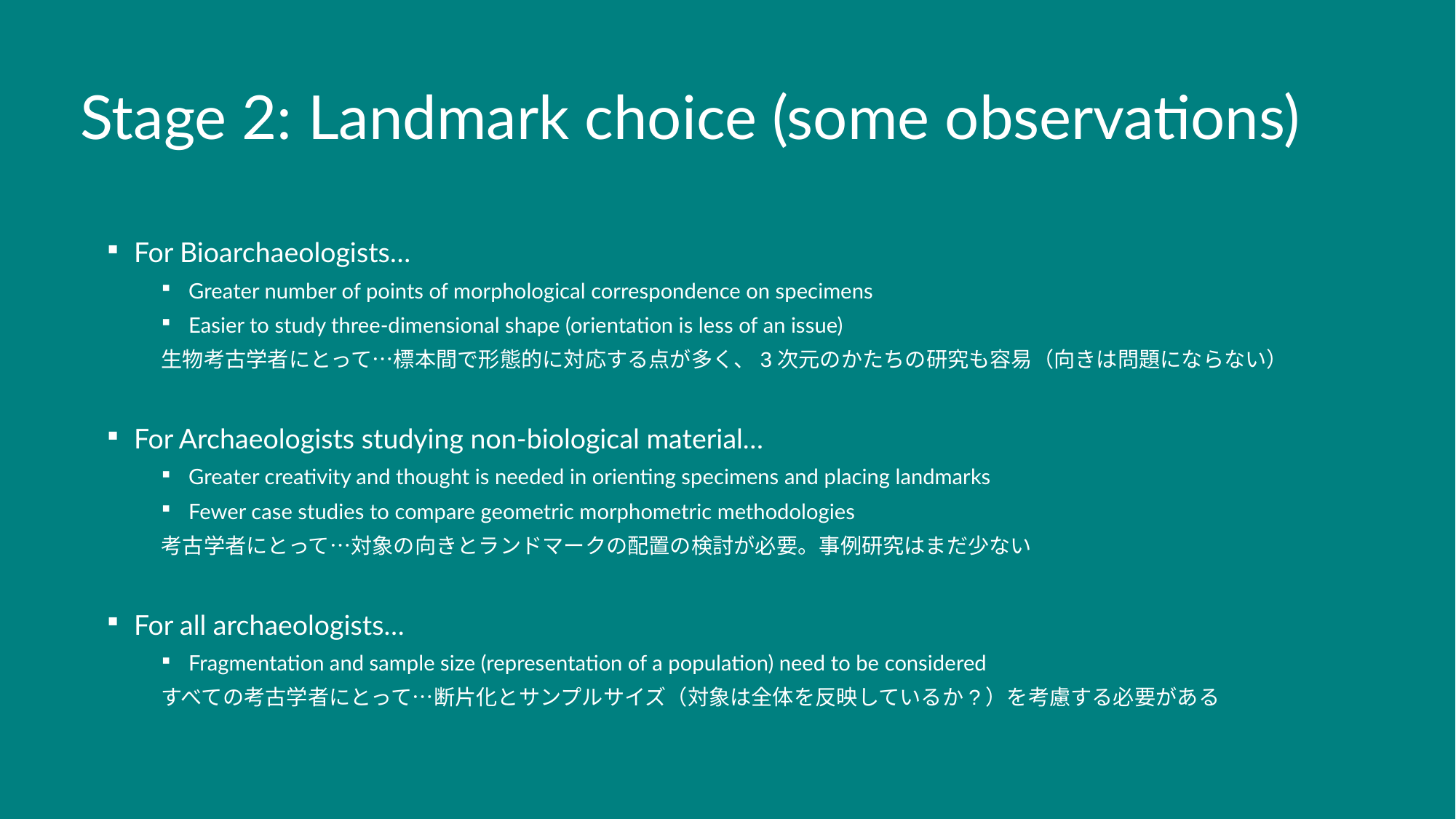

Stage 2: Landmark choice (some observations)
For Bioarchaeologists…
Greater number of points of morphological correspondence on specimens
Easier to study three-dimensional shape (orientation is less of an issue)
生物考古学者にとって…標本間で形態的に対応する点が多く、3次元のかたちの研究も容易（向きは問題にならない）

For Archaeologists studying non-biological material…
Greater creativity and thought is needed in orienting specimens and placing landmarks
Fewer case studies to compare geometric morphometric methodologies
考古学者にとって…対象の向きとランドマークの配置の検討が必要。事例研究はまだ少ない

For all archaeologists…
Fragmentation and sample size (representation of a population) need to be considered
すべての考古学者にとって…断片化とサンプルサイズ（対象は全体を反映しているか?）を考慮する必要がある